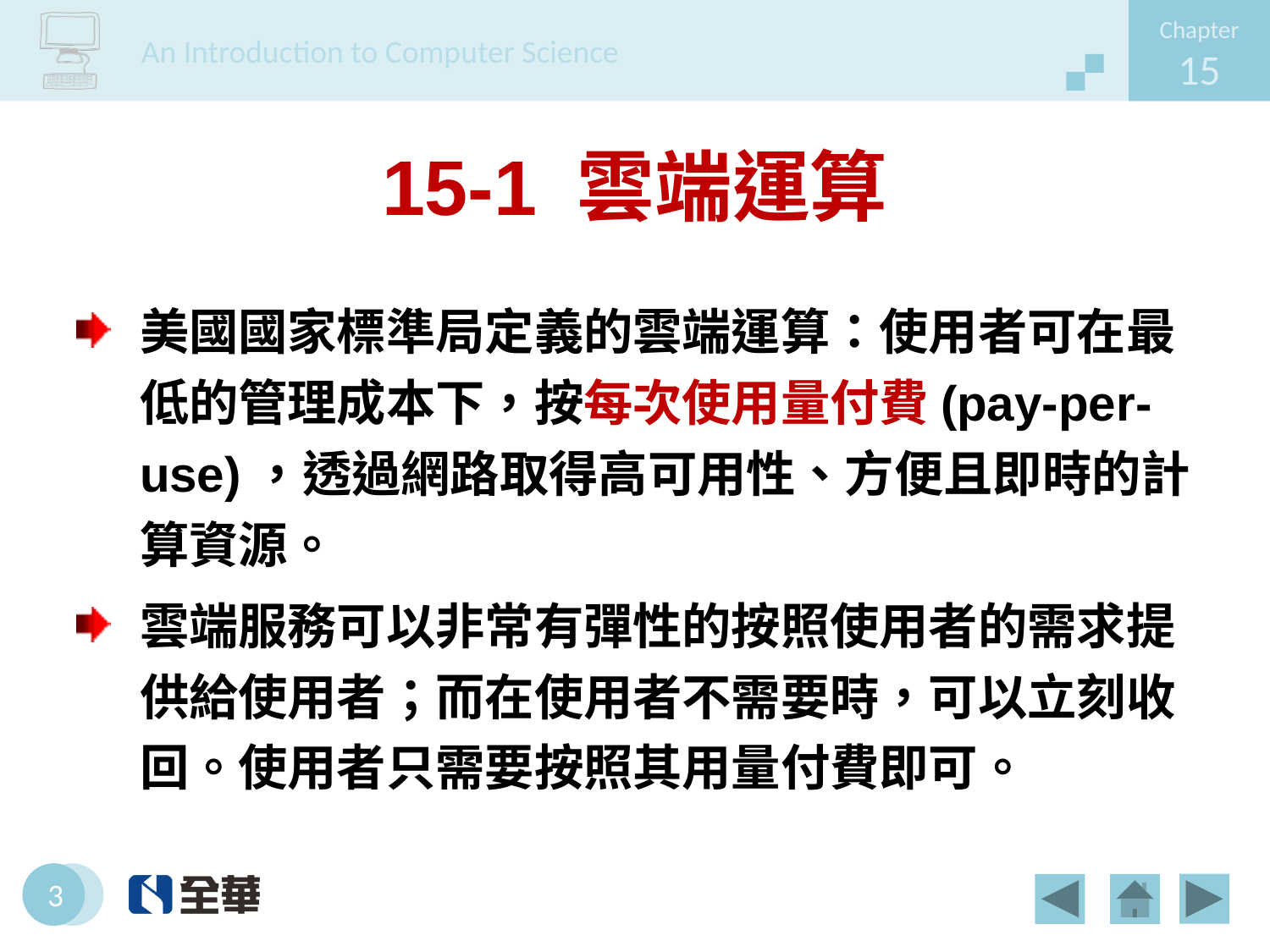

# 15-1 雲端運算
美國國家標準局定義的雲端運算：使用者可在最低的管理成本下，按每次使用量付費(pay-per-use)，透過網路取得高可用性、方便且即時的計算資源。
雲端服務可以非常有彈性的按照使用者的需求提供給使用者；而在使用者不需要時，可以立刻收回。使用者只需要按照其用量付費即可。